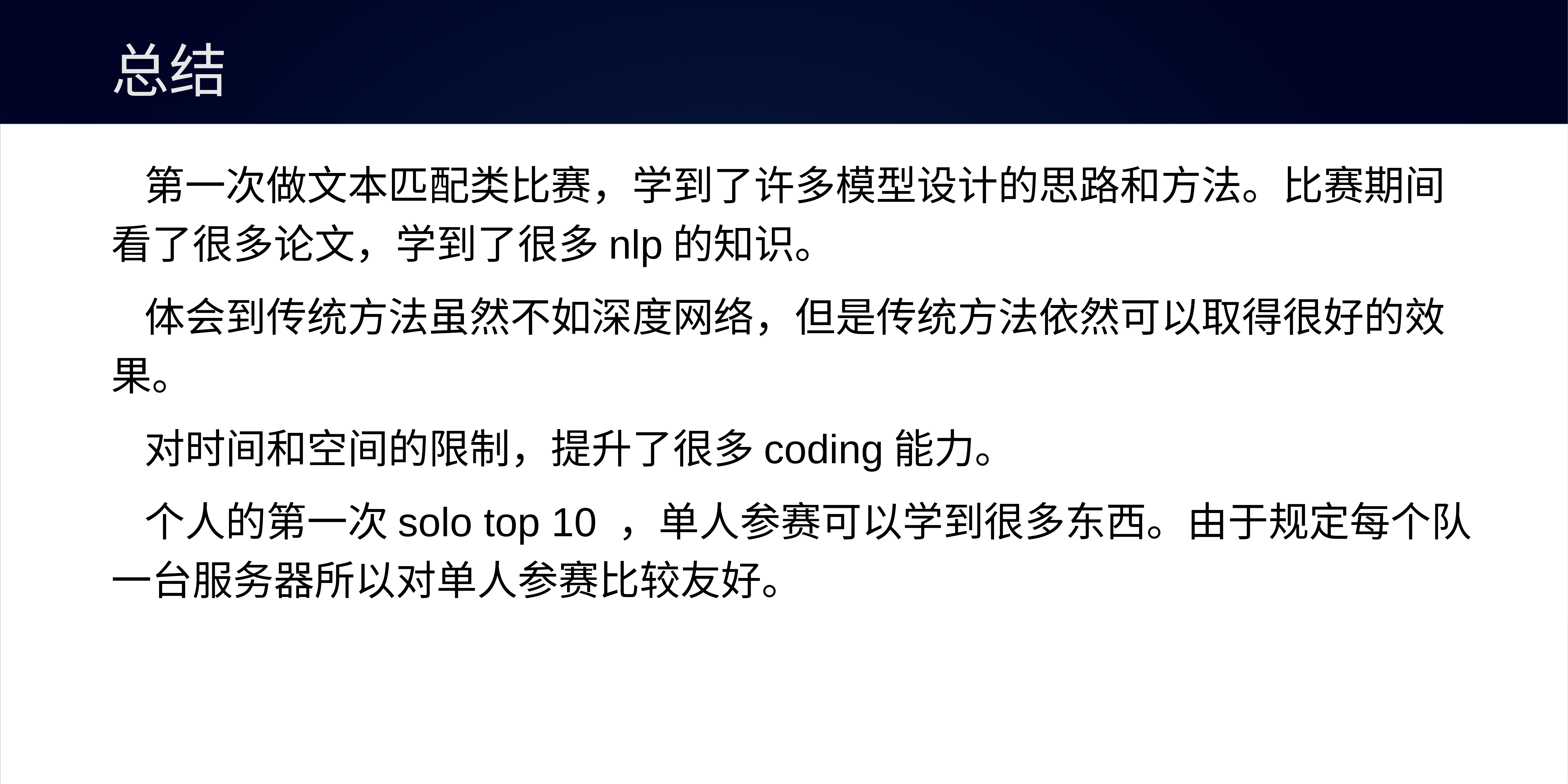

# 总结
	第一次做文本匹配类比赛，学到了许多模型设计的思路和方法。比赛期间看了很多论文，学到了很多nlp的知识。
	体会到传统方法虽然不如深度网络，但是传统方法依然可以取得很好的效果。
	对时间和空间的限制，提升了很多coding能力。
	个人的第一次solo top 10 ，单人参赛可以学到很多东西。由于规定每个队一台服务器所以对单人参赛比较友好。